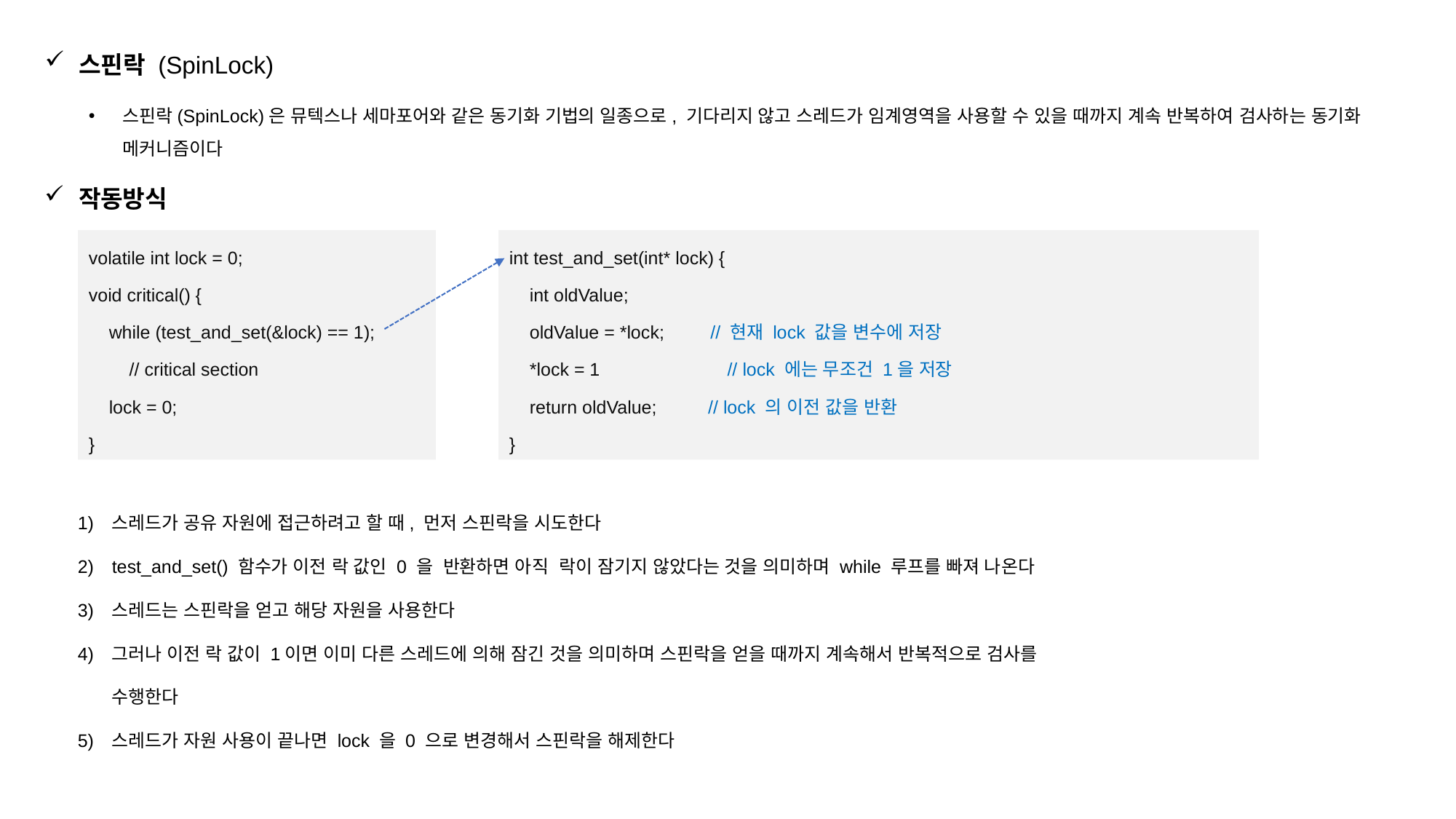

스핀락 (SpinLock)
스핀락(SpinLock)은 뮤텍스나 세마포어와 같은 동기화 기법의 일종으로, 기다리지 않고 스레드가 임계영역을 사용할 수 있을 때까지 계속 반복하여 검사하는 동기화 메커니즘이다
작동방식
volatile int lock = 0;
void critical() {
    while (test_and_set(&lock) == 1);
        // critical section
    lock = 0;
}
int test_and_set(int* lock) {
    int oldValue;
    oldValue = *lock;         // 현재 lock 값을 변수에 저장
    *lock = 1                         // lock 에는 무조건 1을 저장
    return oldValue;          // lock 의 이전 값을 반환
}
스레드가 공유 자원에 접근하려고 할 때, 먼저 스핀락을 시도한다
test_and_set() 함수가 이전 락 값인 0 을  반환하면 아직  락이 잠기지 않았다는 것을 의미하며 while 루프를 빠져 나온다
스레드는 스핀락을 얻고 해당 자원을 사용한다
그러나 이전 락 값이 1이면 이미 다른 스레드에 의해 잠긴 것을 의미하며 스핀락을 얻을 때까지 계속해서 반복적으로 검사를 수행한다
스레드가 자원 사용이 끝나면 lock 을 0 으로 변경해서 스핀락을 해제한다